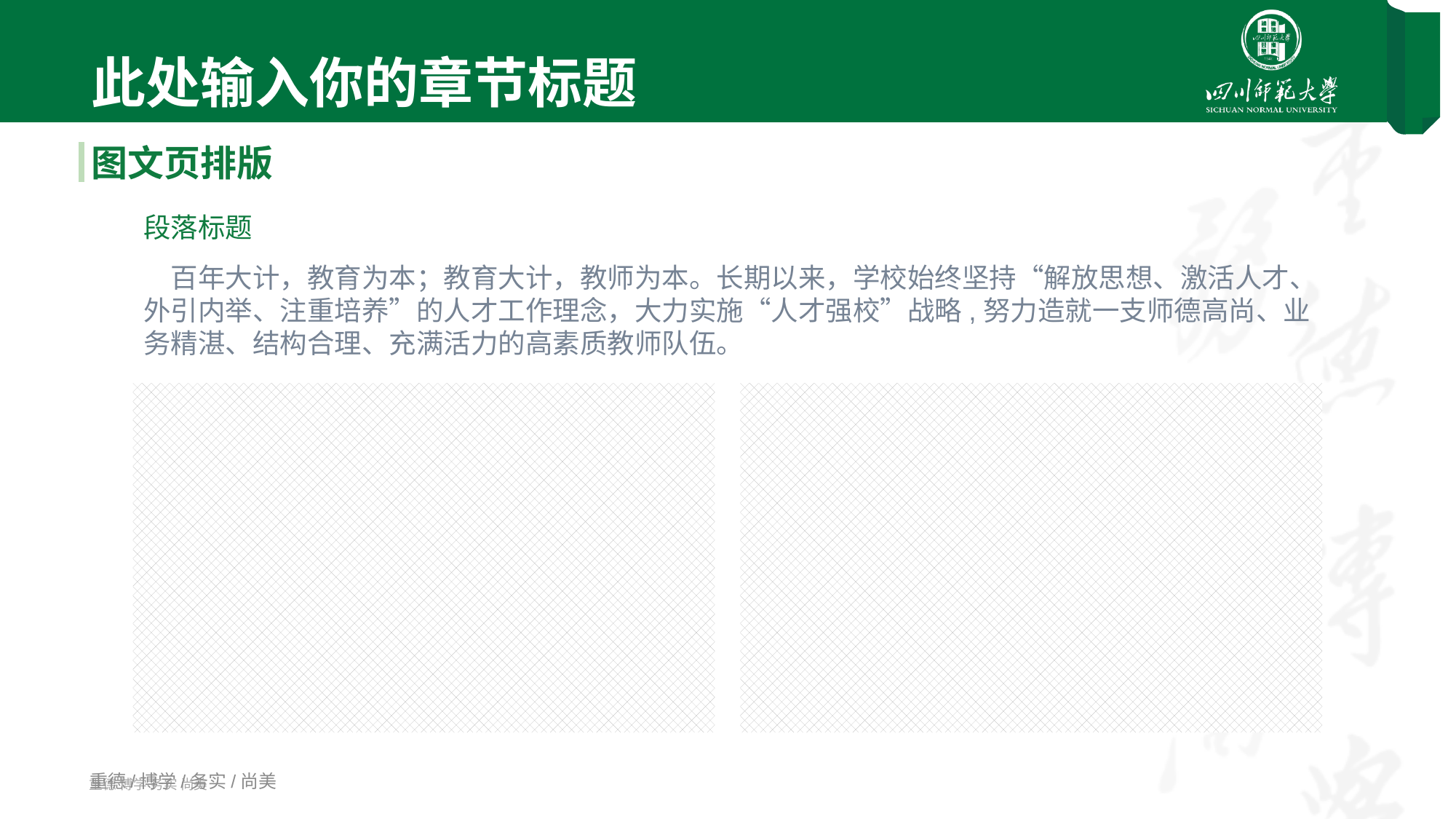

01
此处输入你的章节标题
图文页排版
段落标题
　百年大计，教育为本；教育大计，教师为本。长期以来，学校始终坚持“解放思想、激活人才、外引内举、注重培养”的人才工作理念，大力实施“人才强校”战略,努力造就一支师德高尚、业务精湛、结构合理、充满活力的高素质教师队伍。

重德/博学/务实/尚美
重德 博学 务实 尚美